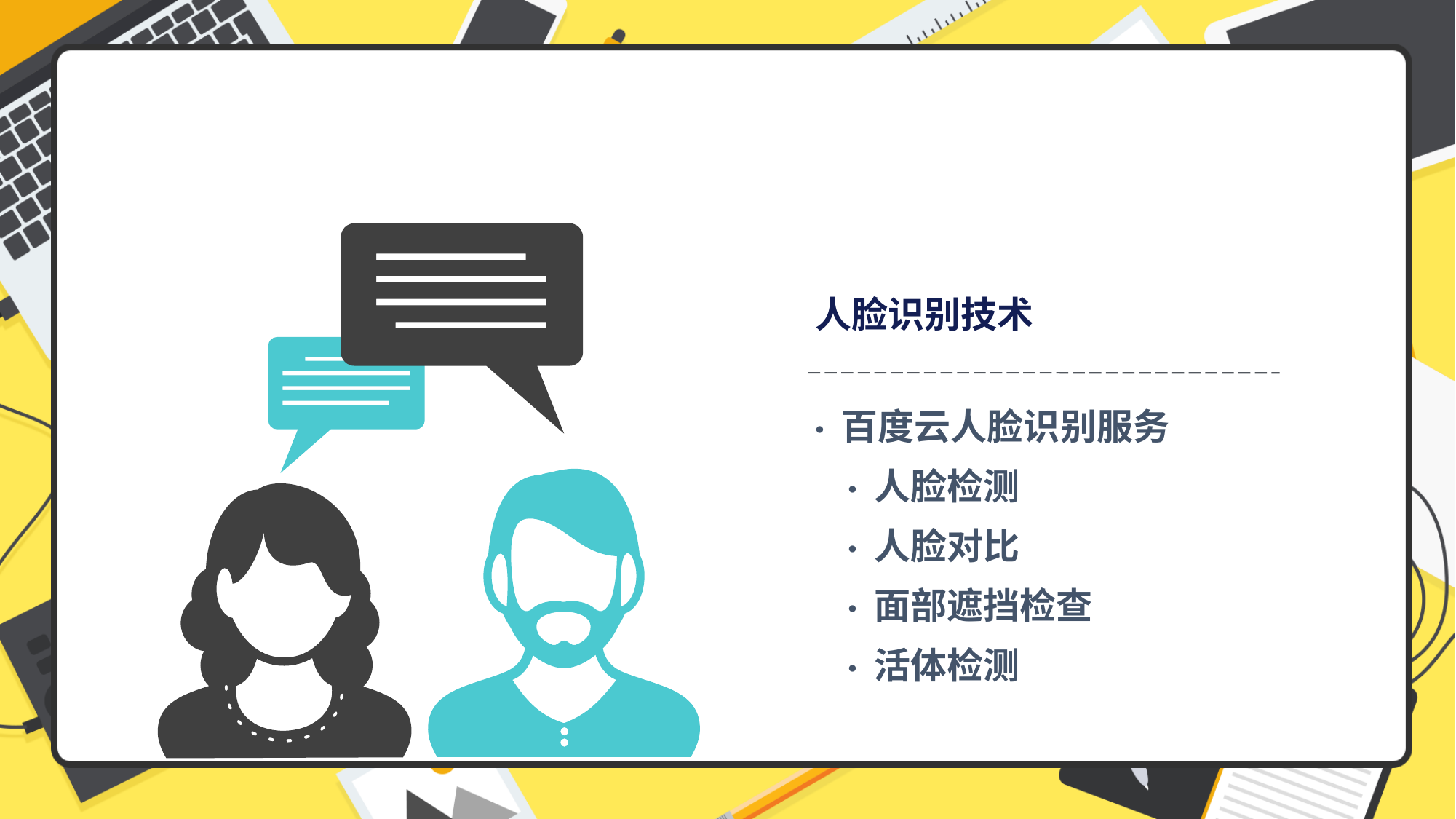

人脸识别技术

· 百度云人脸识别服务
    · 人脸检测
    · 人脸对比
    · 面部遮挡检查
    · 活体检测